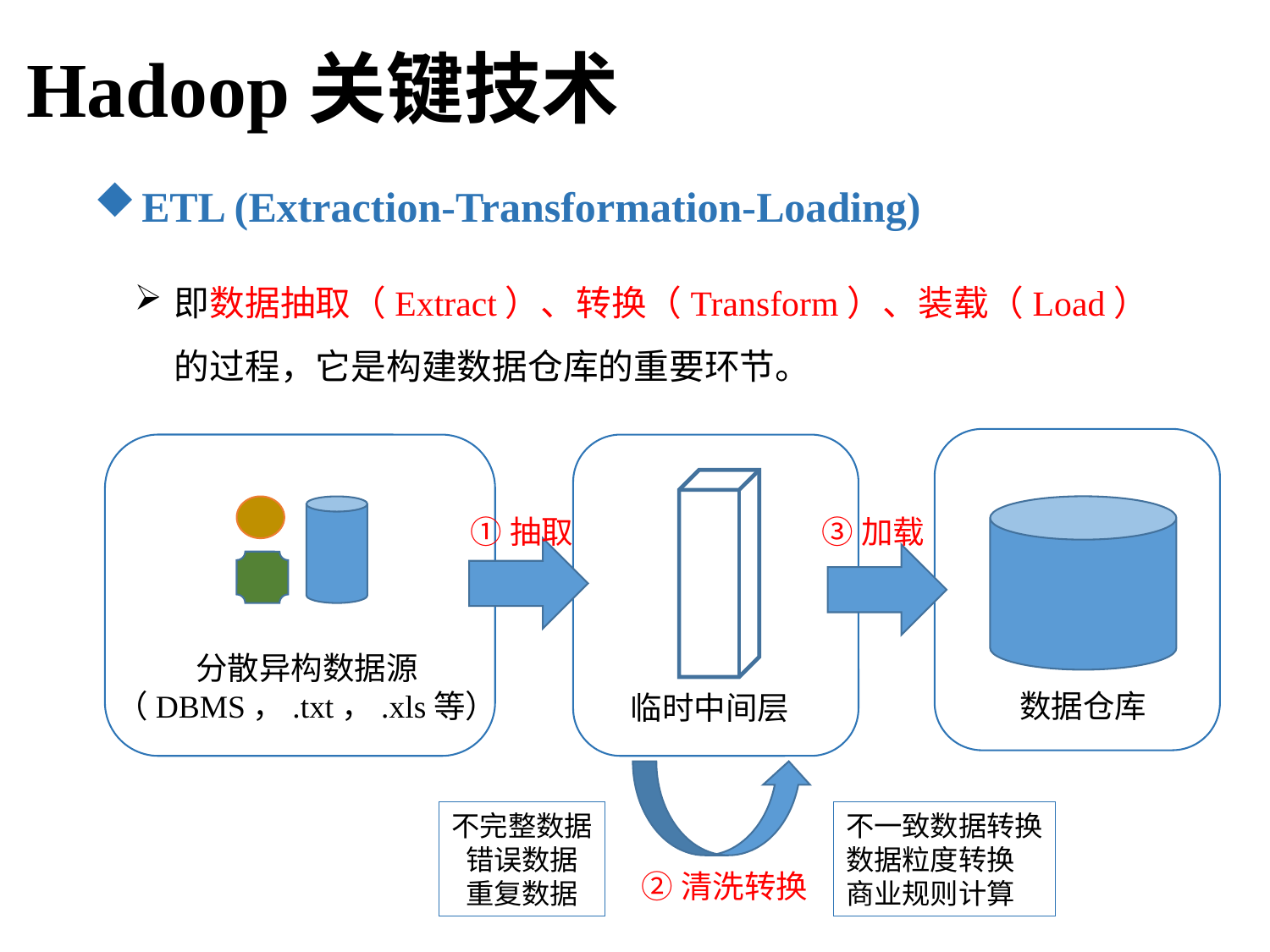

Hadoop关键技术

ETL (Extraction-Transformation-Loading)
即数据抽取（Extract）、转换（Transform）、装载（Load）的过程，它是构建数据仓库的重要环节。

①抽取
③加载

分散异构数据源
（DBMS，.txt，.xls等）
数据仓库
临时中间层

不一致数据转换
数据粒度转换
商业规则计算
不完整数据
错误数据
重复数据
②清洗转换